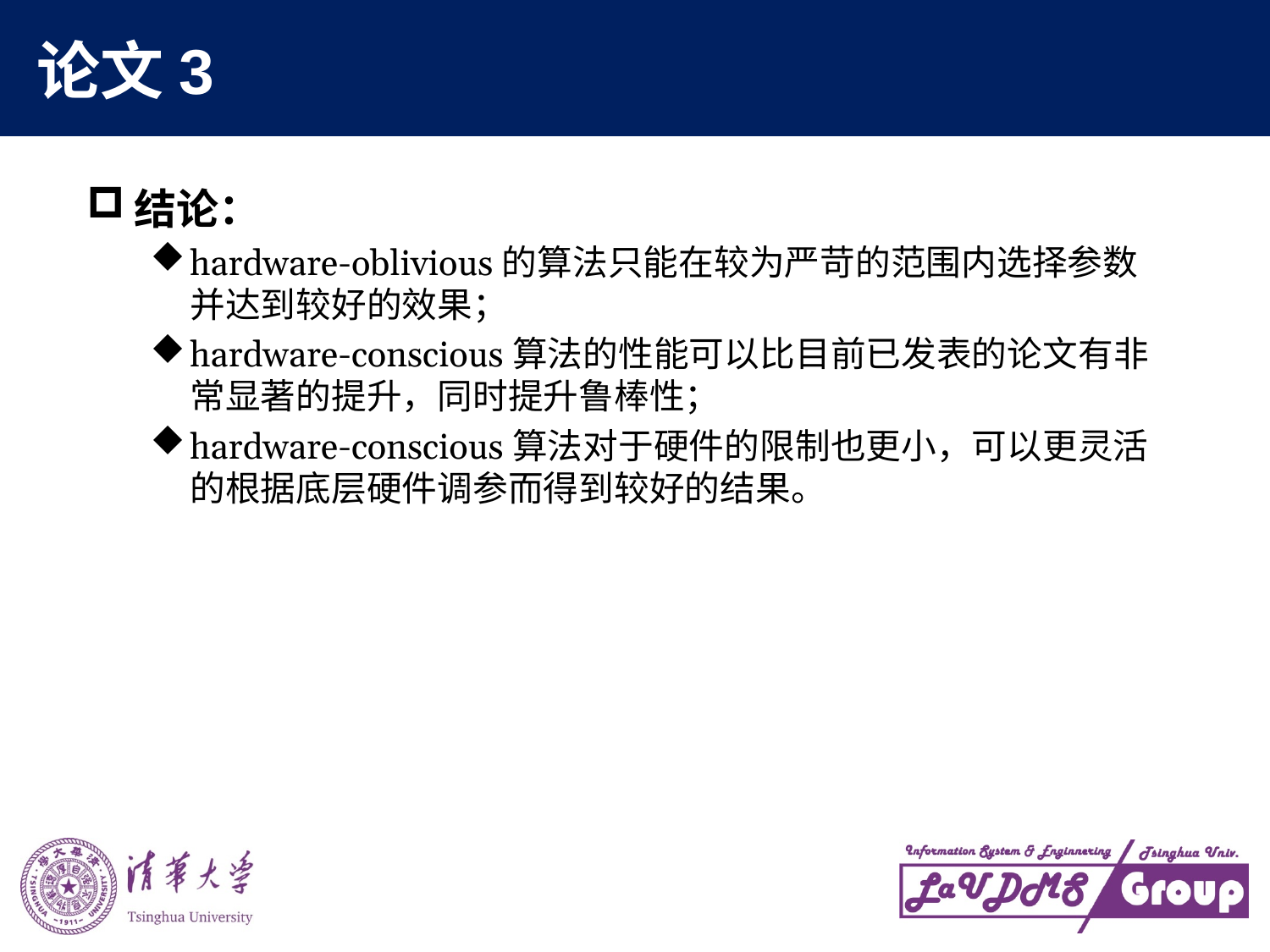

# 论文3
结论：
hardware-oblivious的算法只能在较为严苛的范围内选择参数并达到较好的效果；
hardware-conscious算法的性能可以比目前已发表的论文有非常显著的提升，同时提升鲁棒性；
hardware-conscious算法对于硬件的限制也更小，可以更灵活的根据底层硬件调参而得到较好的结果。